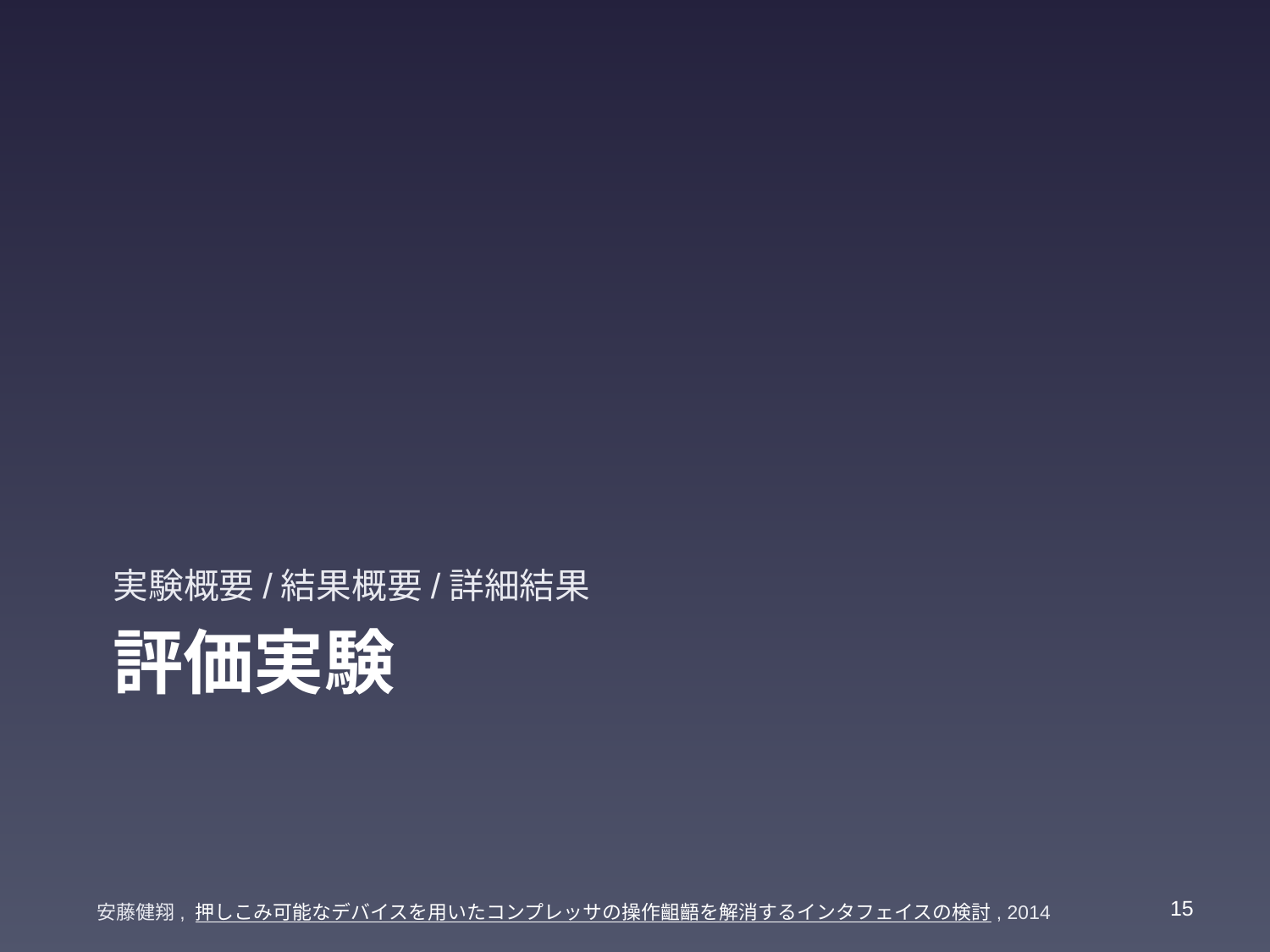

実験概要/結果概要/詳細結果
# 評価実験
15
安藤健翔, 押しこみ可能なデバイスを用いたコンプレッサの操作齟齬を解消するインタフェイスの検討, 2014